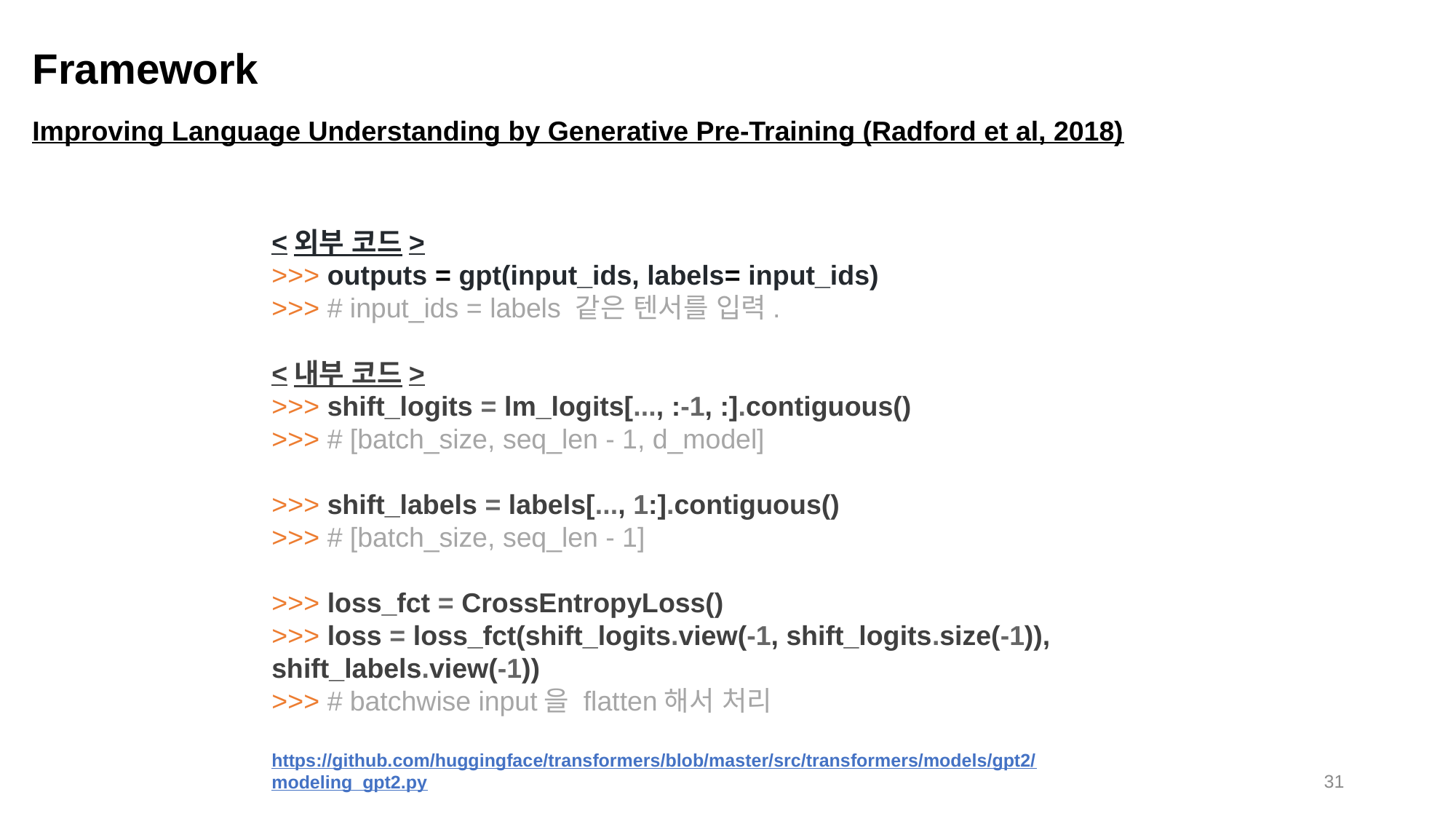

# Framework
Improving Language Understanding by Generative Pre-Training (Radford et al, 2018)

<외부 코드>
>>> outputs = gpt(input_ids, labels= input_ids)
>>> # input_ids = labels 같은 텐서를 입력.

<내부 코드>
>>> shift_logits = lm_logits[..., :-1, :].contiguous()
>>> # [batch_size, seq_len - 1, d_model]

>>> shift_labels = labels[..., 1:].contiguous()
>>> # [batch_size, seq_len - 1]

>>> loss_fct = CrossEntropyLoss()
>>> loss = loss_fct(shift_logits.view(-1, shift_logits.size(-1)), shift_labels.view(-1))
>>> # batchwise input을 flatten해서 처리

https://github.com/huggingface/transformers/blob/master/src/transformers/models/gpt2/modeling_gpt2.py
31